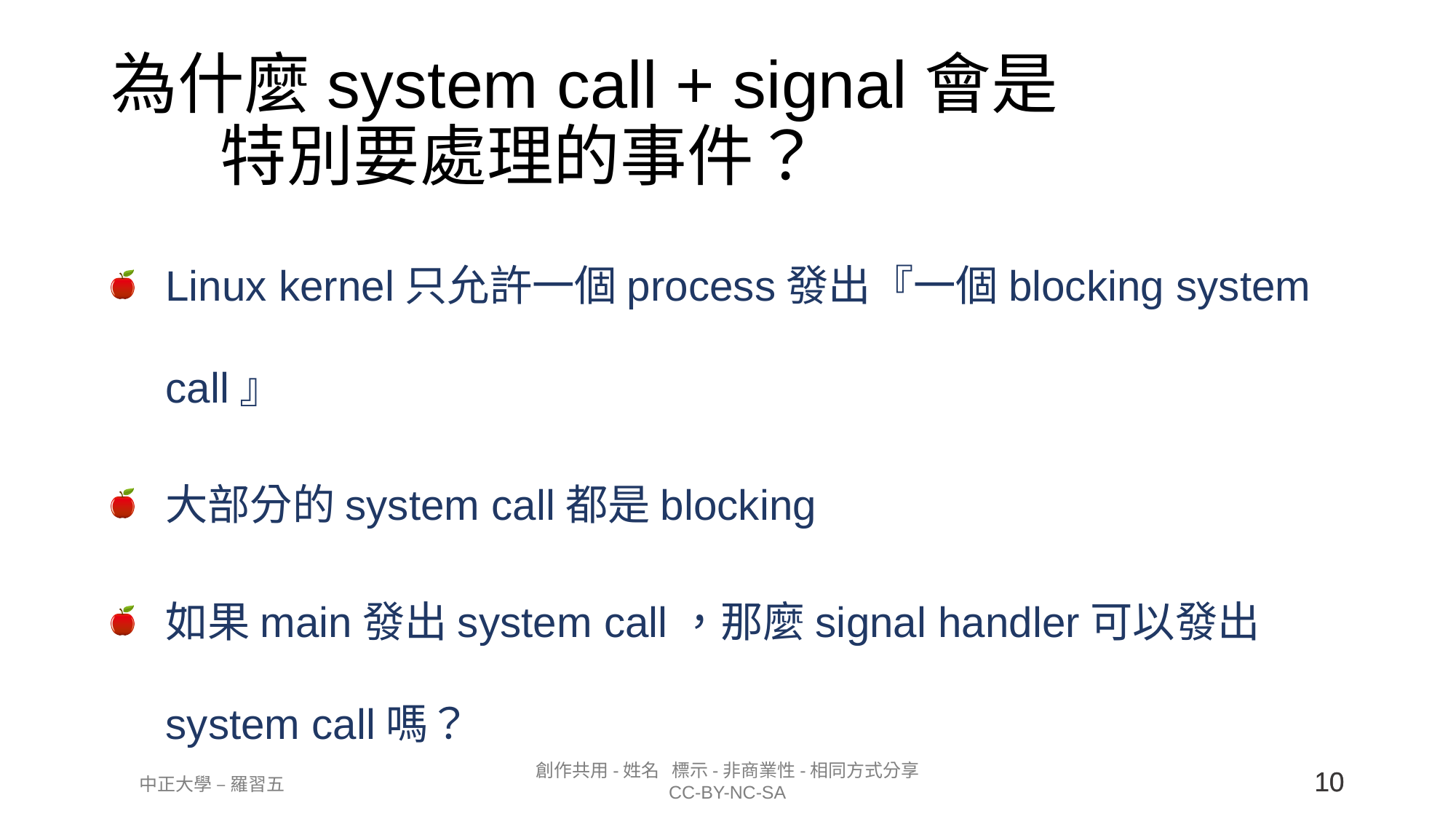

# 為什麼system call + signal會是 特別要處理的事件？
Linux kernel只允許一個process發出『一個blocking system call』
大部分的system call都是blocking
如果main發出system call，那麼signal handler可以發出system call嗎？